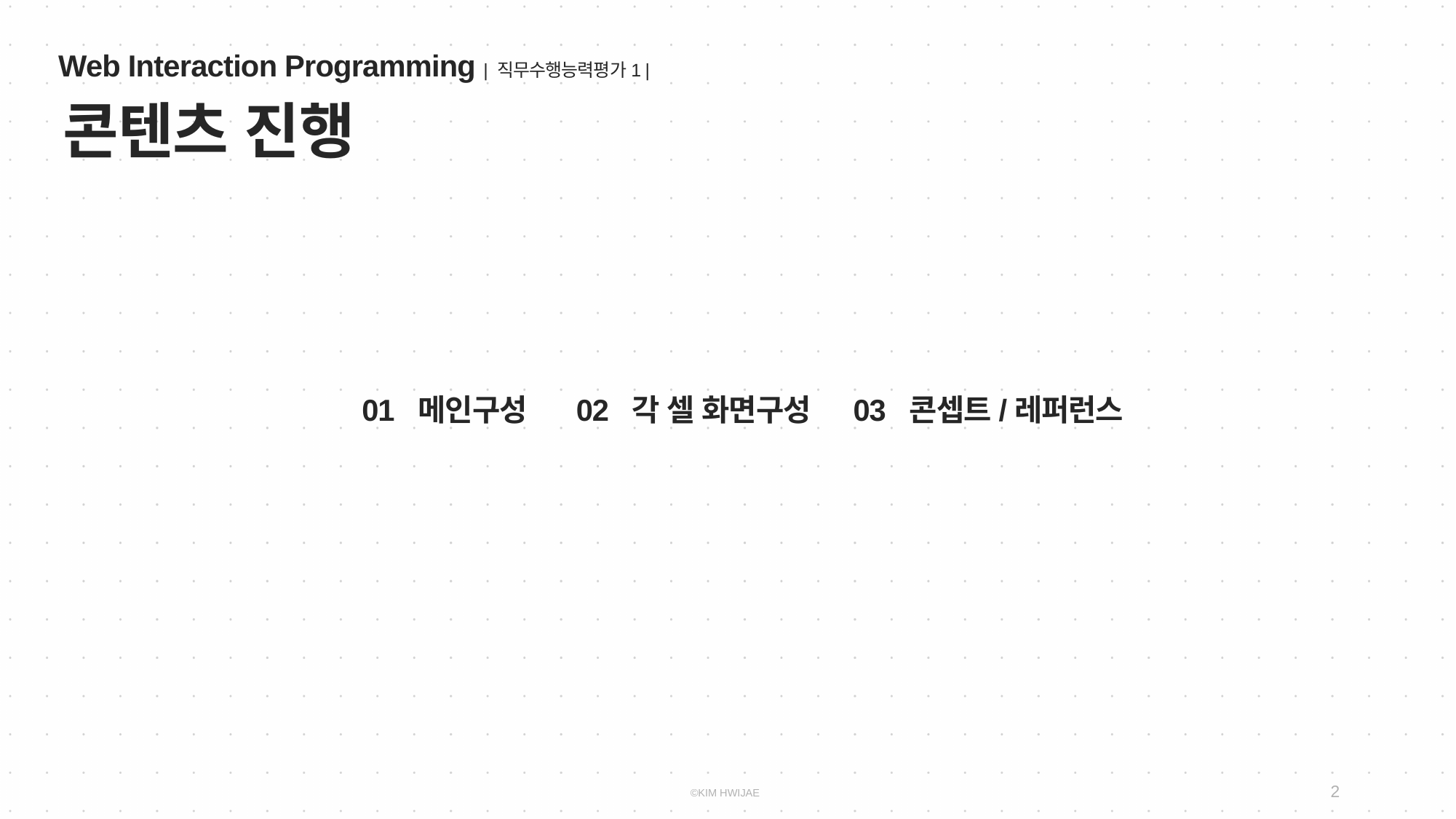

콘텐츠 진행
01  메인구성
02  각 셀 화면구성
03  콘셉트/레퍼런스